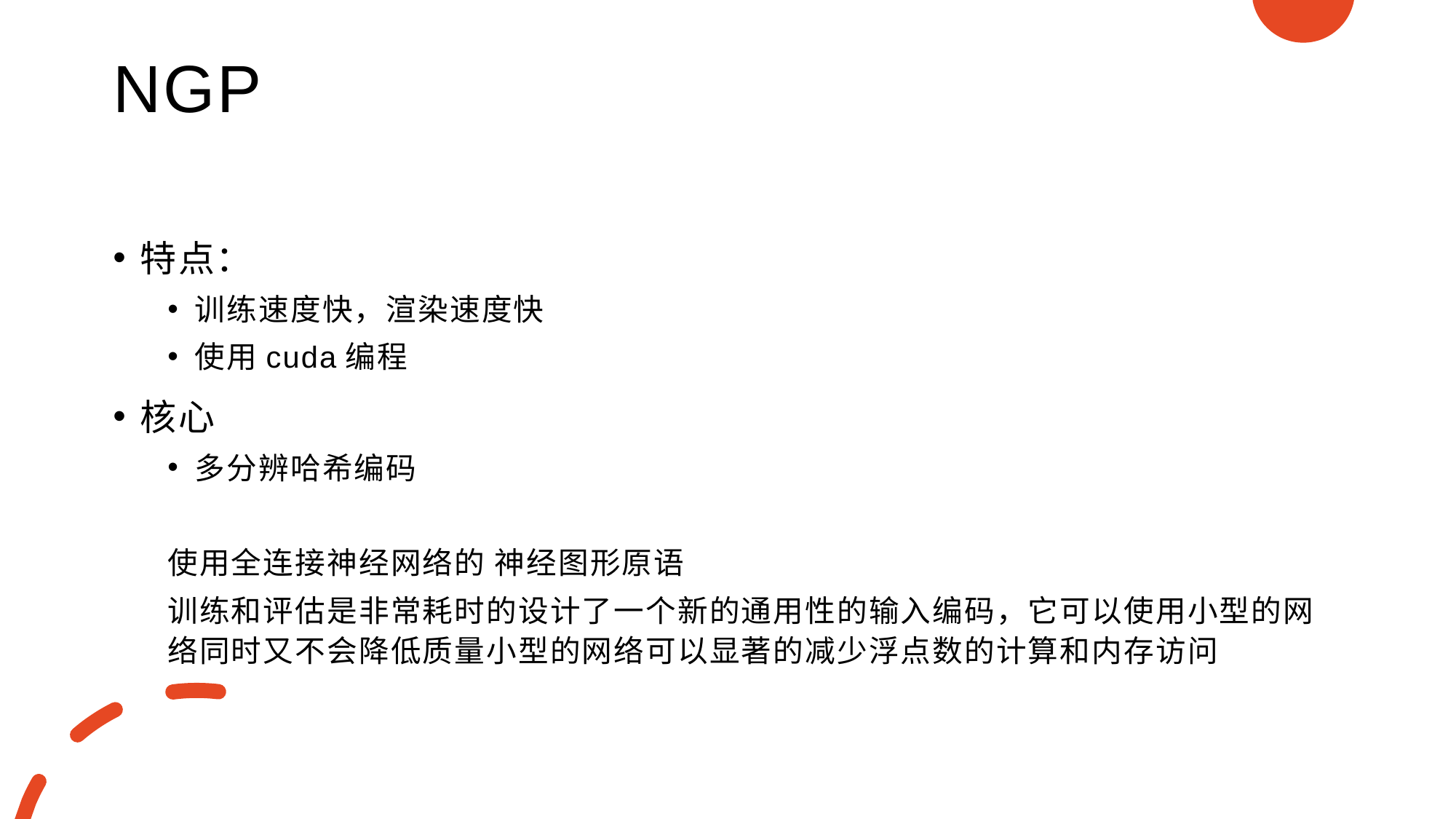

# NGP
特点：
训练速度快，渲染速度快
使用cuda编程
核心
多分辨哈希编码

使用全连接神经网络的 神经图形原语
训练和评估是非常耗时的设计了一个新的通用性的输入编码，它可以使用小型的网络同时又不会降低质量小型的网络可以显著的减少浮点数的计算和内存访问